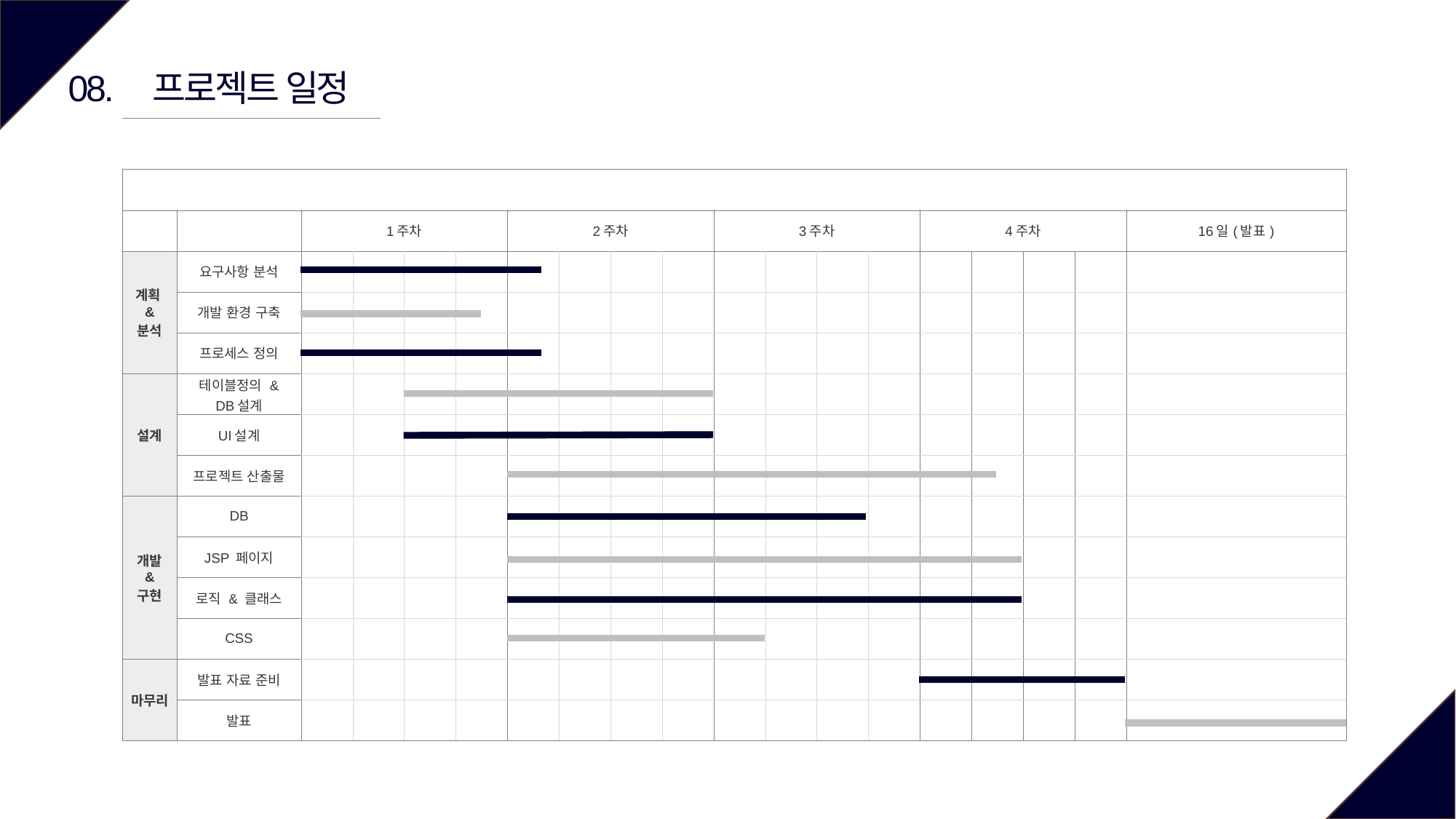

프로젝트 일정
08.
|  |  |  |  |  |  |  |  |  |  |  |  |  |  |  |  |  |  |  |
| --- | --- | --- | --- | --- | --- | --- | --- | --- | --- | --- | --- | --- | --- | --- | --- | --- | --- | --- |
|  |  | 1주차 |  |  |  | 2주차 |  |  |  | 3주차 |  |  |  | 4주차 |  |  |  | 16일(발표) |
| 계획 & 분석 | 요구사항 분석 |  |  |  |  |  |  |  |  |  |  |  |  |  |  |  |  |  |
|  | 개발 환경 구축 |  |  |  |  |  |  |  |  |  |  |  |  |  |  |  |  |  |
|  | 프로세스 정의 |  |  |  |  |  |  |  |  |  |  |  |  |  |  |  |  |  |
| 설계 | 테이블정의 & DB설계 |  |  |  |  |  |  |  |  |  |  |  |  |  |  |  |  |  |
|  | UI설계 |  |  |  |  |  |  |  |  |  |  |  |  |  |  |  |  |  |
|  | 프로젝트 산출물 |  |  |  |  |  |  |  |  |  |  |  |  |  |  |  |  |  |
| 개발 & 구현 | DB |  |  |  |  |  |  |  |  |  |  |  |  |  |  |  |  |  |
|  | JSP 페이지 |  |  |  |  |  |  |  |  |  |  |  |  |  |  |  |  |  |
|  | 로직 & 클래스 |  |  |  |  |  |  |  |  |  |  |  |  |  |  |  |  |  |
|  | CSS |  |  |  |  |  |  |  |  |  |  |  |  |  |  |  |  |  |
| 마무리 | 발표 자료 준비 |  |  |  |  |  |  |  |  |  |  |  |  |  |  |  |  |  |
|  | 발표 |  |  |  |  |  |  |  |  |  |  |  |  |  |  |  |  |  |